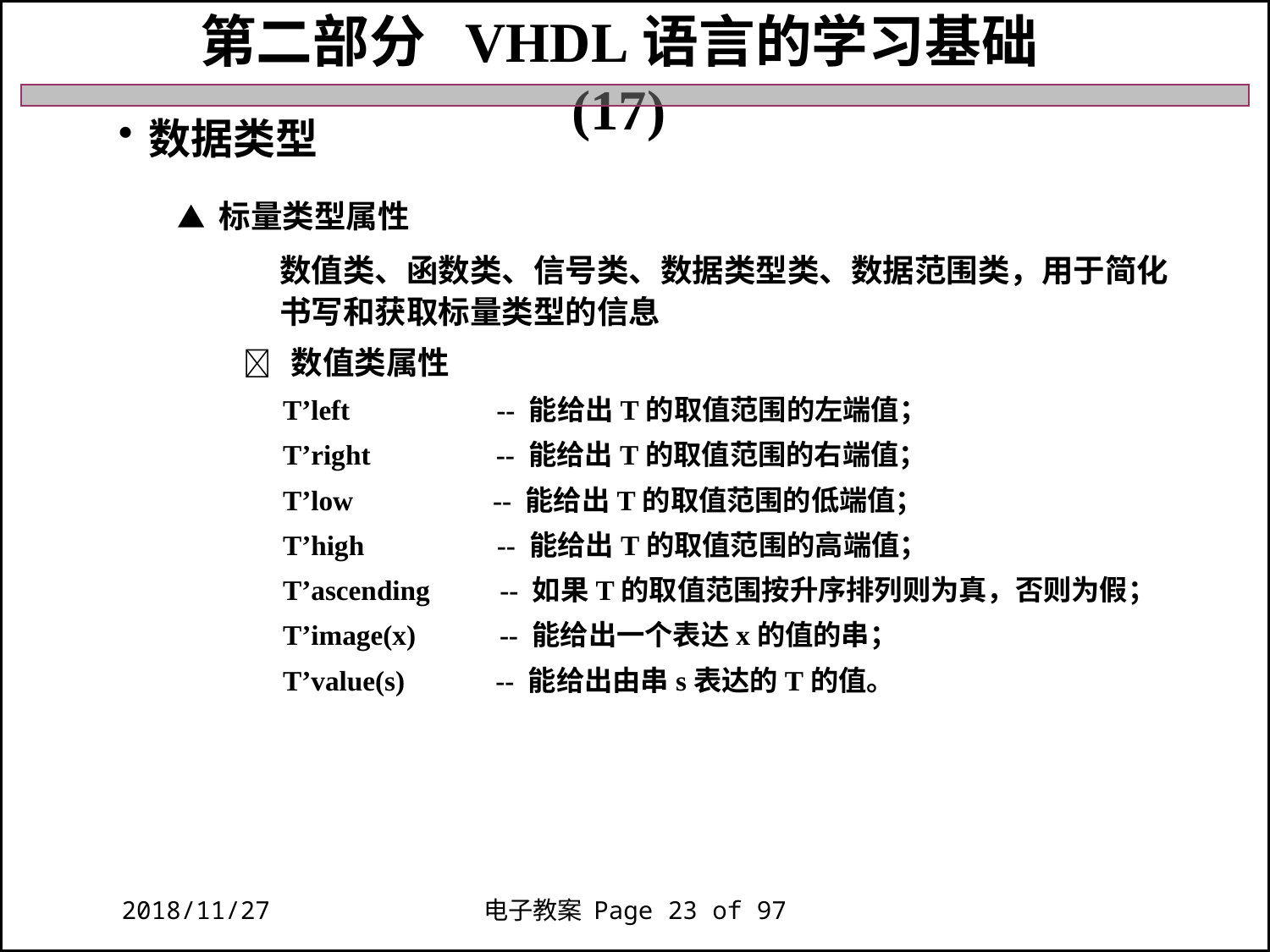

第二部分  VHDL语言的学习基础 (17)

数据类型
 ▲ 标量类型属性
              数值类、函数类、信号类、数据类型类、数据范围类，用于简化
              书写和获取标量类型的信息
          •  数值类属性
                T’left                     -- 能给出T的取值范围的左端值；
                T’right                  -- 能给出T的取值范围的右端值；
                T’low                    -- 能给出T的取值范围的低端值；
                T’high                   -- 能给出T的取值范围的高端值；
                T’ascending          -- 如果T的取值范围按升序排列则为真，否则为假；
                T’image(x)            -- 能给出一个表达x的值的串；
                T’value(s)             -- 能给出由串s表达的T的值。

2018/11/27
电子教案 Page 23 of 97